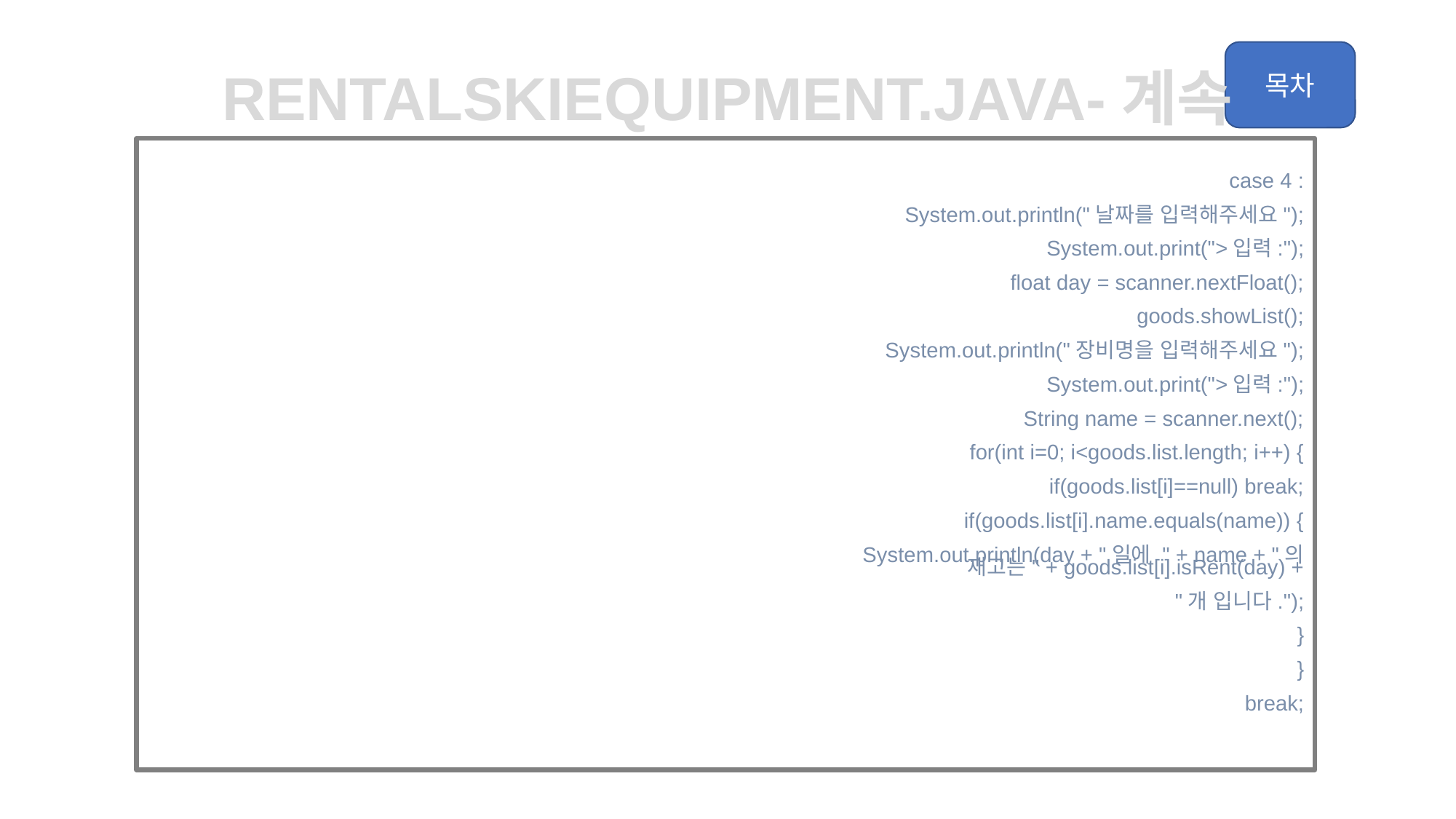

rentalskiequipment.java-계속

			case 4 :
				System.out.println("날짜를 입력해주세요");
				System.out.print(">입력:");
				float day = scanner.nextFloat();
				goods.showList();
				System.out.println("장비명을 입력해주세요");
				System.out.print(">입력:");
				String name = scanner.next();
				for(int i=0; i<goods.list.length; i++) {
					if(goods.list[i]==null) break;
					if(goods.list[i].name.equals(name)) {
						System.out.println(day + "일에 " + name + "의 재고는" + goods.list[i].isRent(day) +
						 "개 입니다.");
					}
				}
				break;